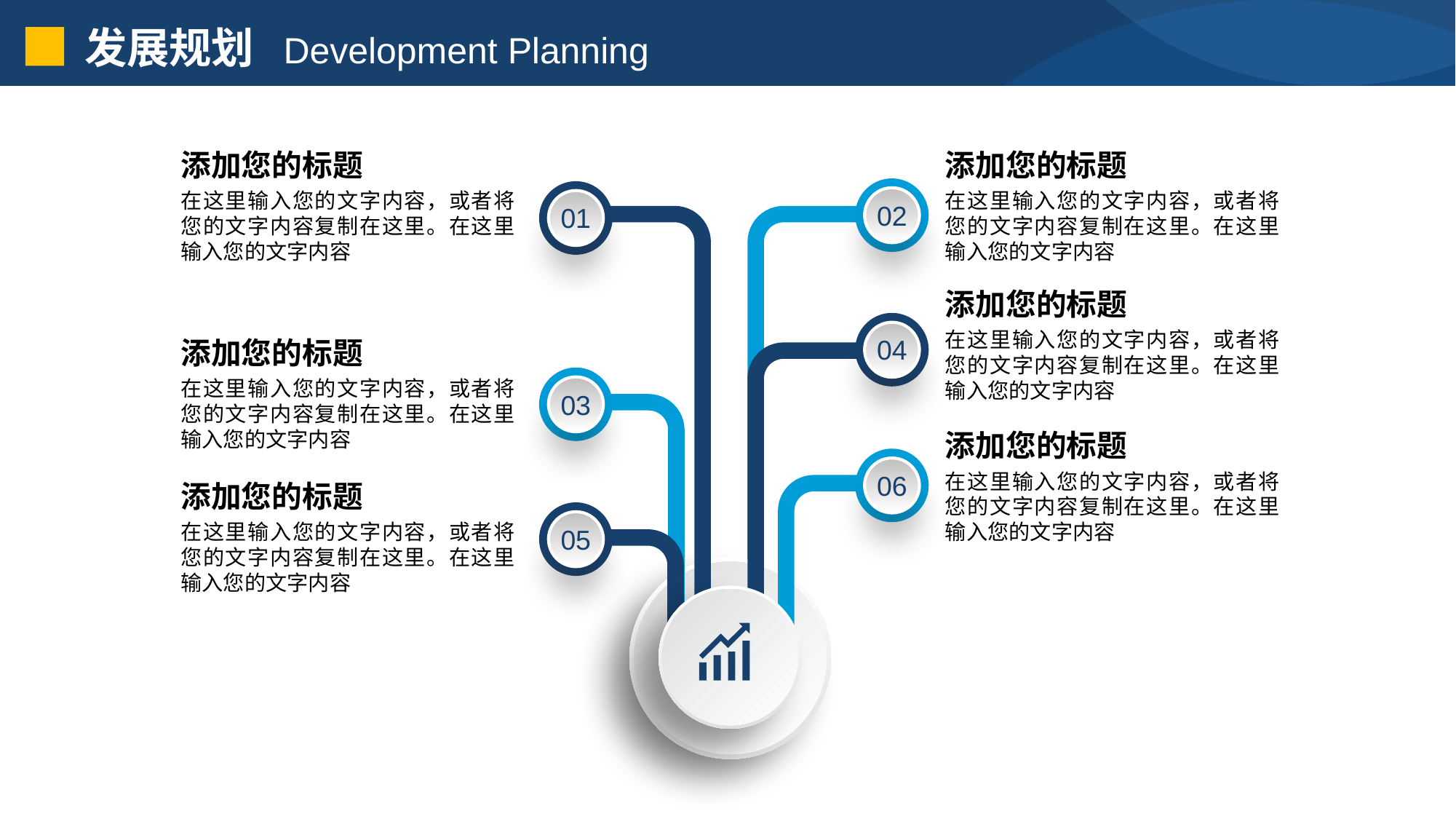

发展规划  Development Planning

添加您的标题
添加您的标题

02

01
在这里输入您的文字内容，或者将您的文字内容复制在这里。在这里输入您的文字内容
在这里输入您的文字内容，或者将您的文字内容复制在这里。在这里输入您的文字内容
添加您的标题

04
在这里输入您的文字内容，或者将您的文字内容复制在这里。在这里输入您的文字内容
添加您的标题

03

在这里输入您的文字内容，或者将您的文字内容复制在这里。在这里输入您的文字内容
添加您的标题

06
在这里输入您的文字内容，或者将您的文字内容复制在这里。在这里输入您的文字内容
添加您的标题

05
在这里输入您的文字内容，或者将您的文字内容复制在这里。在这里输入您的文字内容